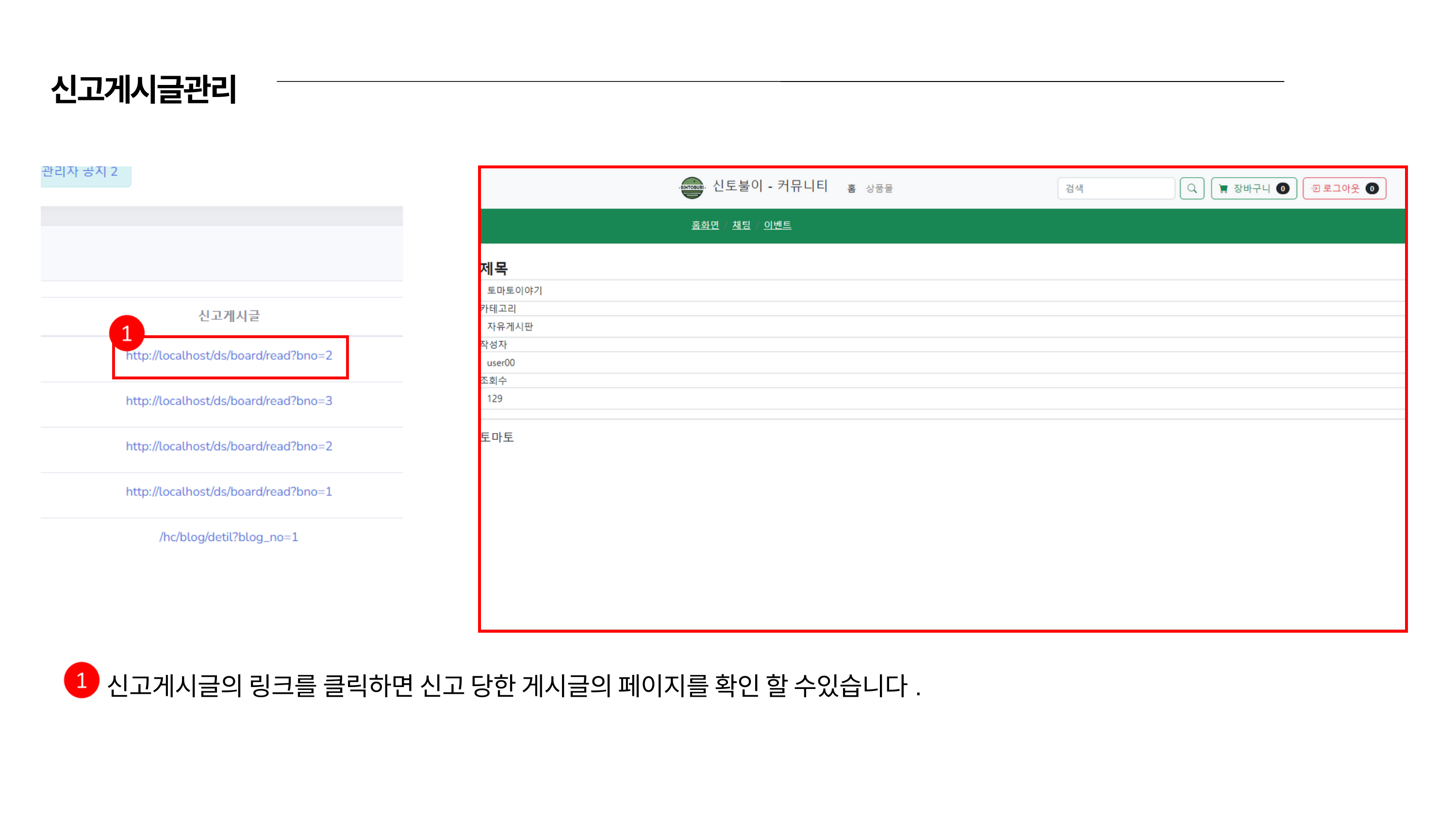

신고게시글관리

신고게시글의 링크를 클릭하면 신고 당한 게시글의 페이지를 확인 할 수있습니다.